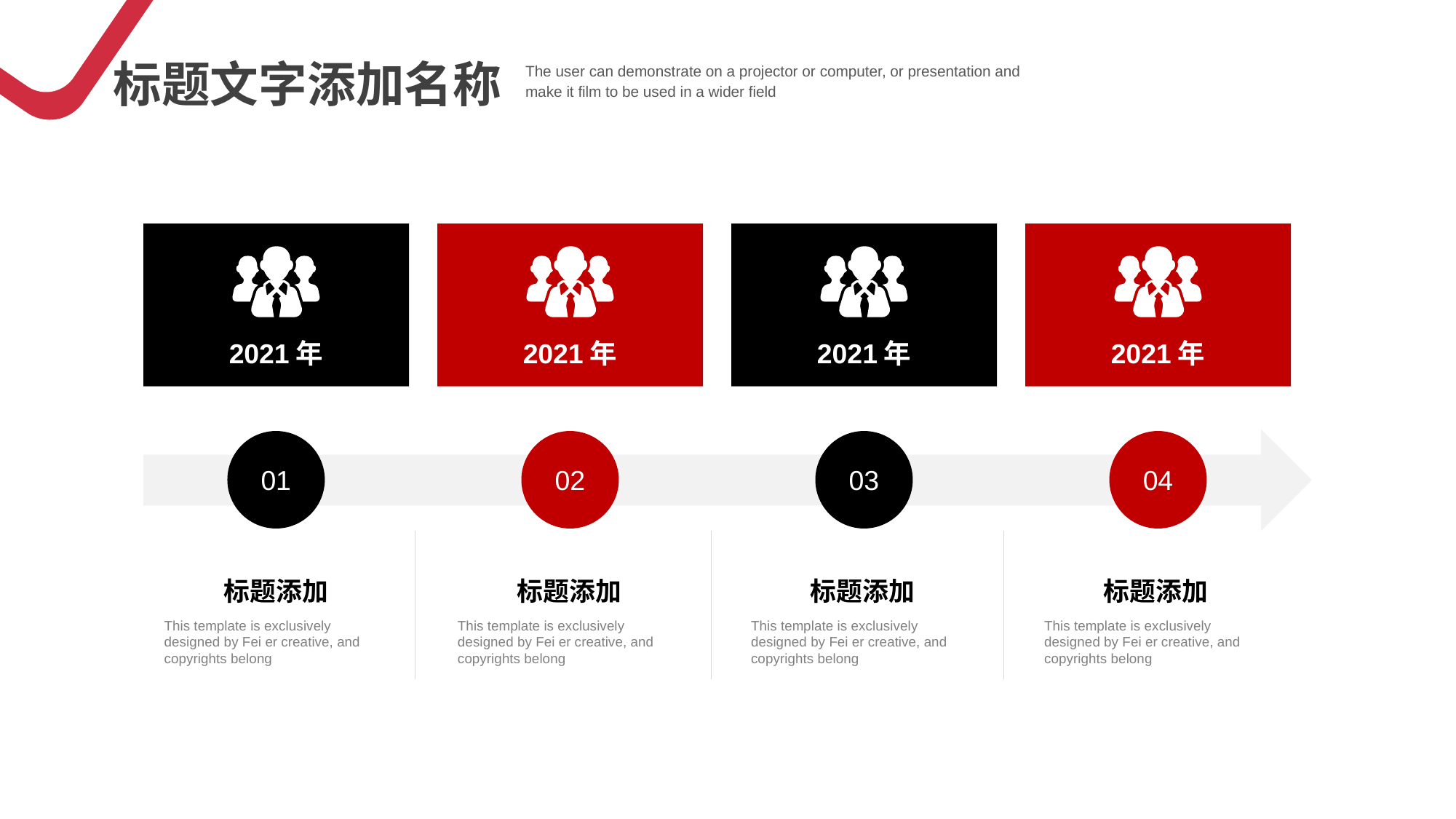

标题文字添加名称
The user can demonstrate on a projector or computer, or presentation and make it film to be used in a wider field

2021年
2021年
2021年
2021年

01
02
03
04
标题添加
This template is exclusively designed by Fei er creative, and copyrights belong
标题添加
This template is exclusively designed by Fei er creative, and copyrights belong
标题添加
This template is exclusively designed by Fei er creative, and copyrights belong
标题添加
This template is exclusively designed by Fei er creative, and copyrights belong